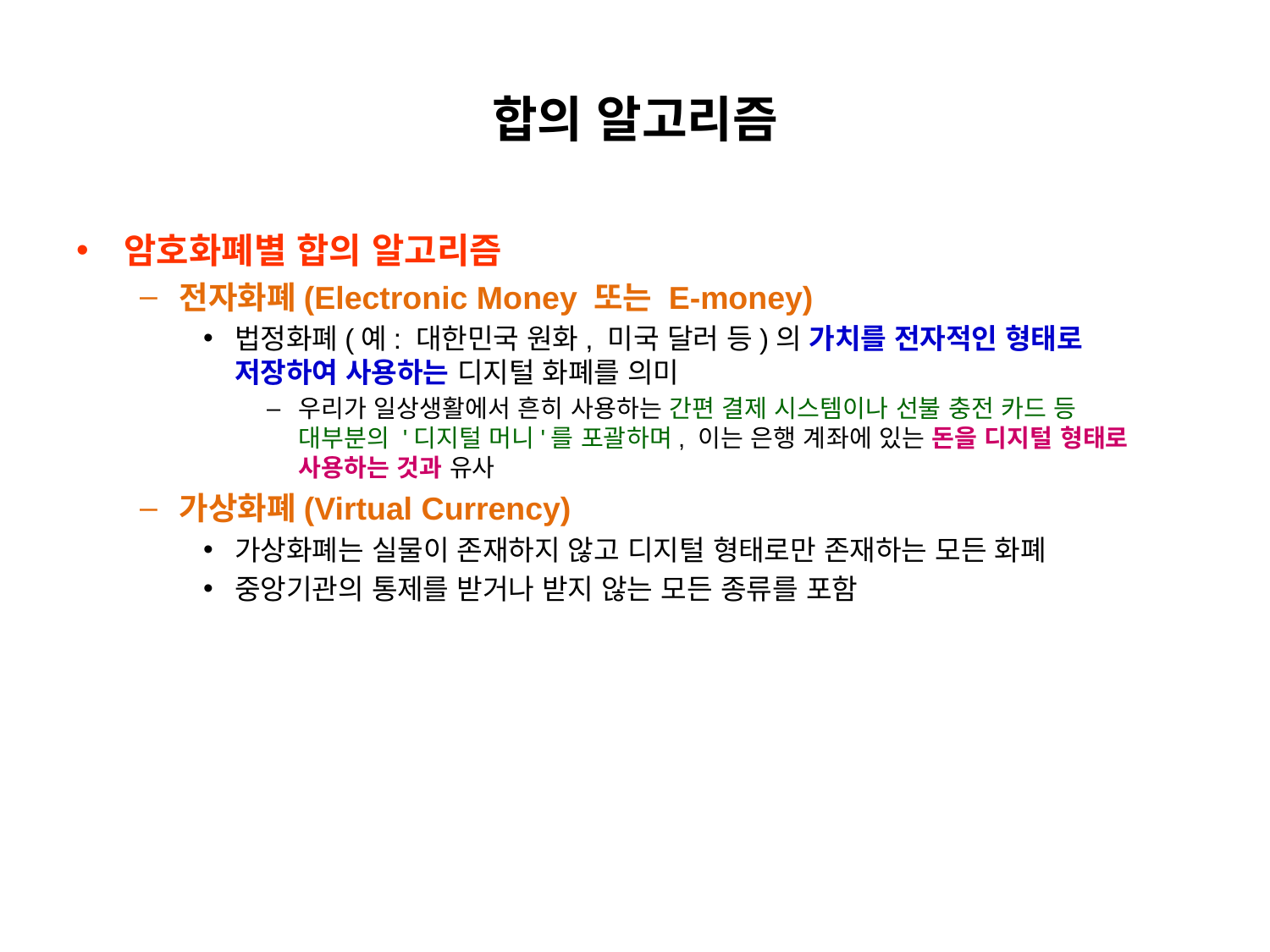

# 합의 알고리즘
암호화폐별 합의 알고리즘
전자화폐(Electronic Money 또는 E-money)
법정화폐(예: 대한민국 원화, 미국 달러 등)의 가치를 전자적인 형태로
저장하여 사용하는 디지털 화폐를 의미
우리가 일상생활에서 흔히 사용하는 간편 결제 시스템이나 선불 충전 카드 등
대부분의 '디지털 머니'를 포괄하며, 이는 은행 계좌에 있는 돈을 디지털 형태로
사용하는 것과 유사
가상화폐(Virtual Currency)
가상화폐는 실물이 존재하지 않고 디지털 형태로만 존재하는 모든 화폐
중앙기관의 통제를 받거나 받지 않는 모든 종류를 포함